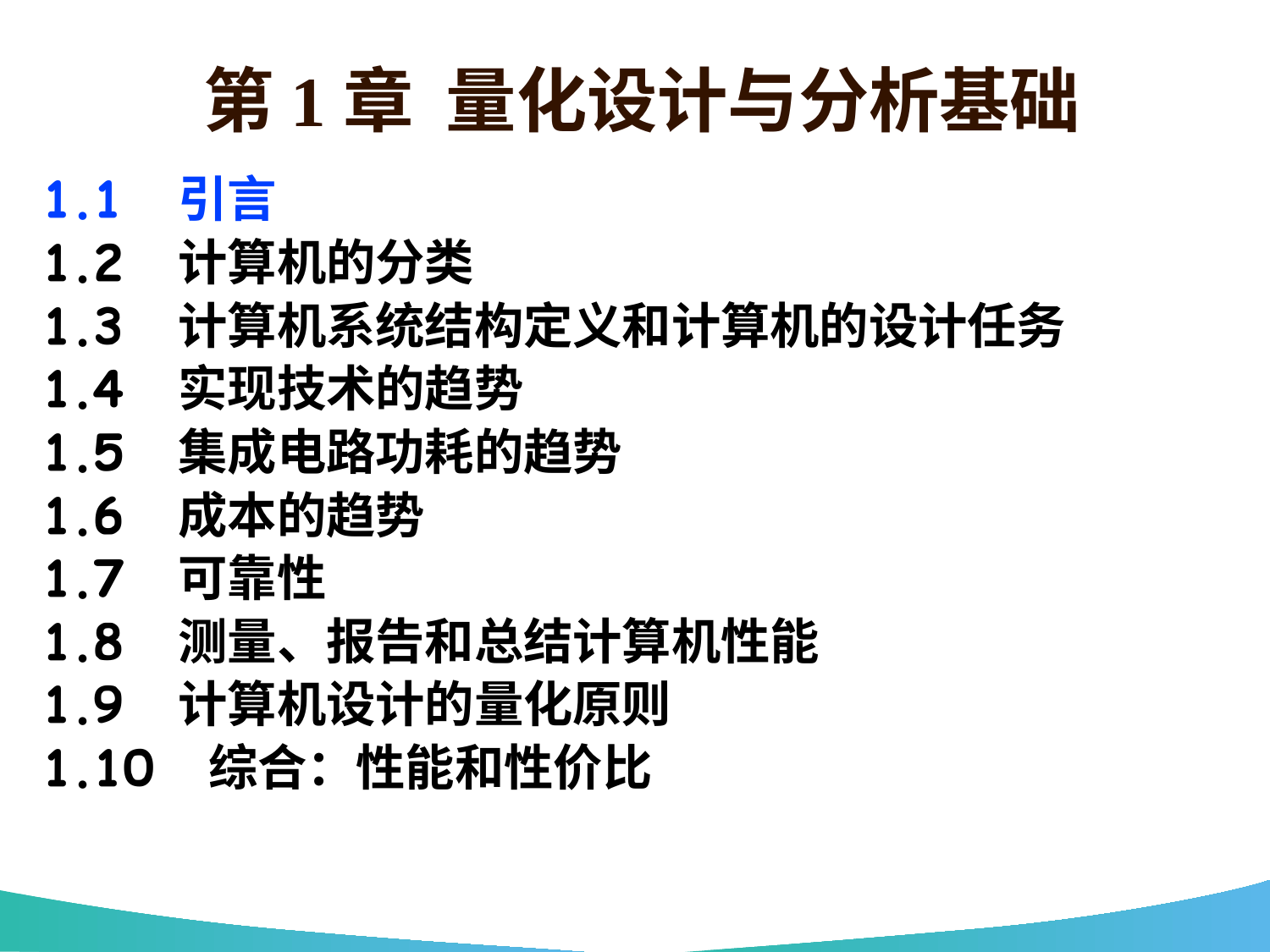

第1章  量化设计与分析基础
1.1  引言
1.2  计算机的分类
1.3  计算机系统结构定义和计算机的设计任务
1.4  实现技术的趋势
1.5  集成电路功耗的趋势
1.6  成本的趋势
1.7  可靠性
1.8  测量、报告和总结计算机性能
1.9  计算机设计的量化原则
1.10  综合：性能和性价比